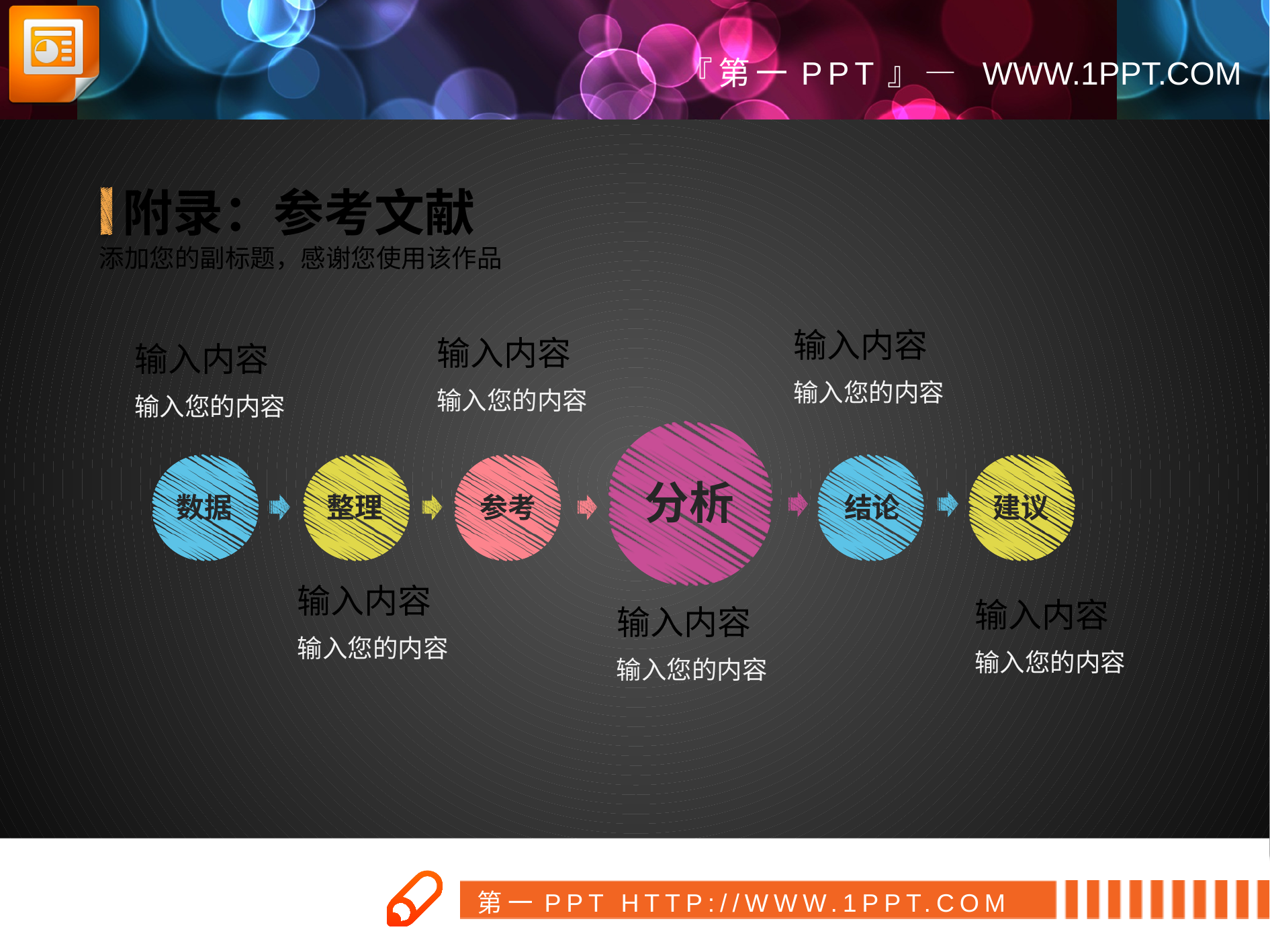

附录：参考文献

添加您的副标题，感谢您使用该作品
输入内容
输入内容
输入内容
输入您的内容
输入您的内容
输入您的内容

分析
数据
整理
参考
结论
建议

输入内容
输入内容
输入内容
输入您的内容
输入您的内容
输入您的内容